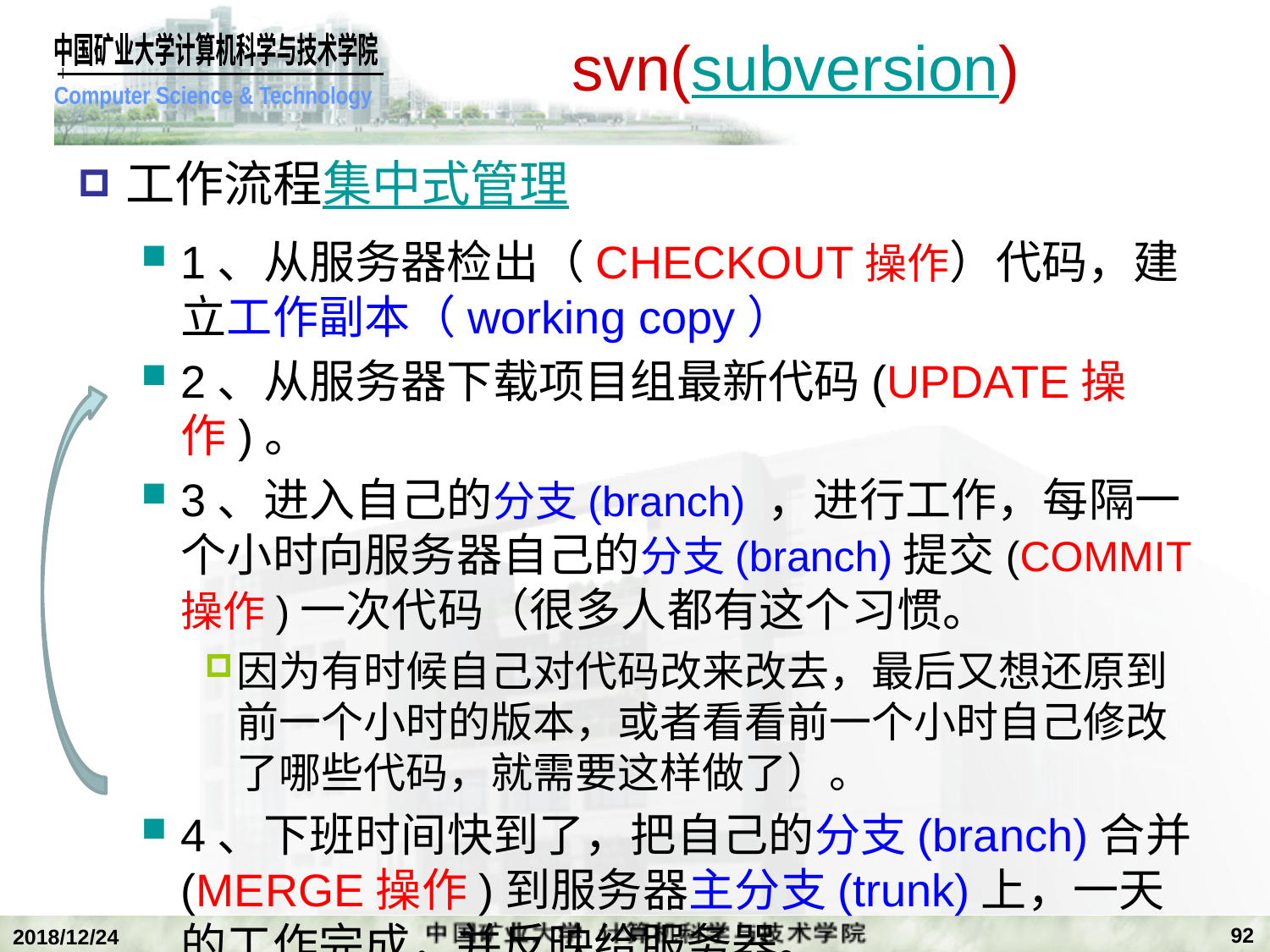

# svn(subversion)
工作流程集中式管理
1、从服务器检出（CHECKOUT操作）代码，建立工作副本（working copy）
2、从服务器下载项目组最新代码(UPDATE操作)。
3、进入自己的分支(branch) ，进行工作，每隔一个小时向服务器自己的分支(branch)提交(COMMIT操作)一次代码（很多人都有这个习惯。
因为有时候自己对代码改来改去，最后又想还原到前一个小时的版本，或者看看前一个小时自己修改了哪些代码，就需要这样做了）。
4、下班时间快到了，把自己的分支(branch)合并(MERGE操作)到服务器主分支(trunk)上，一天的工作完成，并反映给服务器。

92
2018/12/24